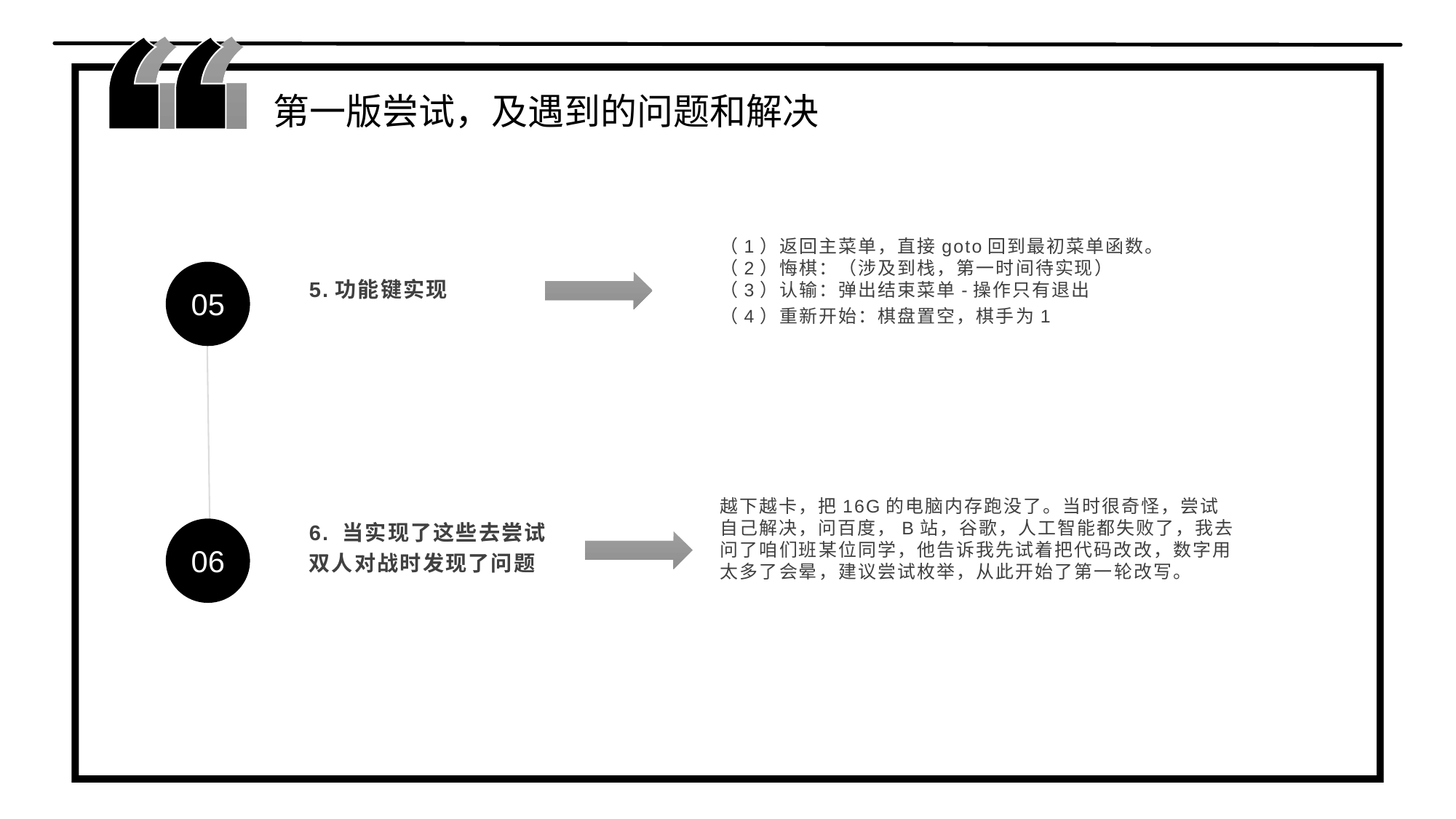

第一版尝试，及遇到的问题和解决
（1）返回主菜单，直接goto回到最初菜单函数。
（2）悔棋：（涉及到栈，第一时间待实现）
（3）认输：弹出结束菜单-操作只有退出
（4）重新开始：棋盘置空，棋手为1
5.功能键实现
05

越下越卡，把16G的电脑内存跑没了。当时很奇怪，尝试自己解决，问百度，B站，谷歌，人工智能都失败了，我去问了咱们班某位同学，他告诉我先试着把代码改改，数字用太多了会晕，建议尝试枚举，从此开始了第一轮改写。

6. 当实现了这些去尝试双人对战时发现了问题
06